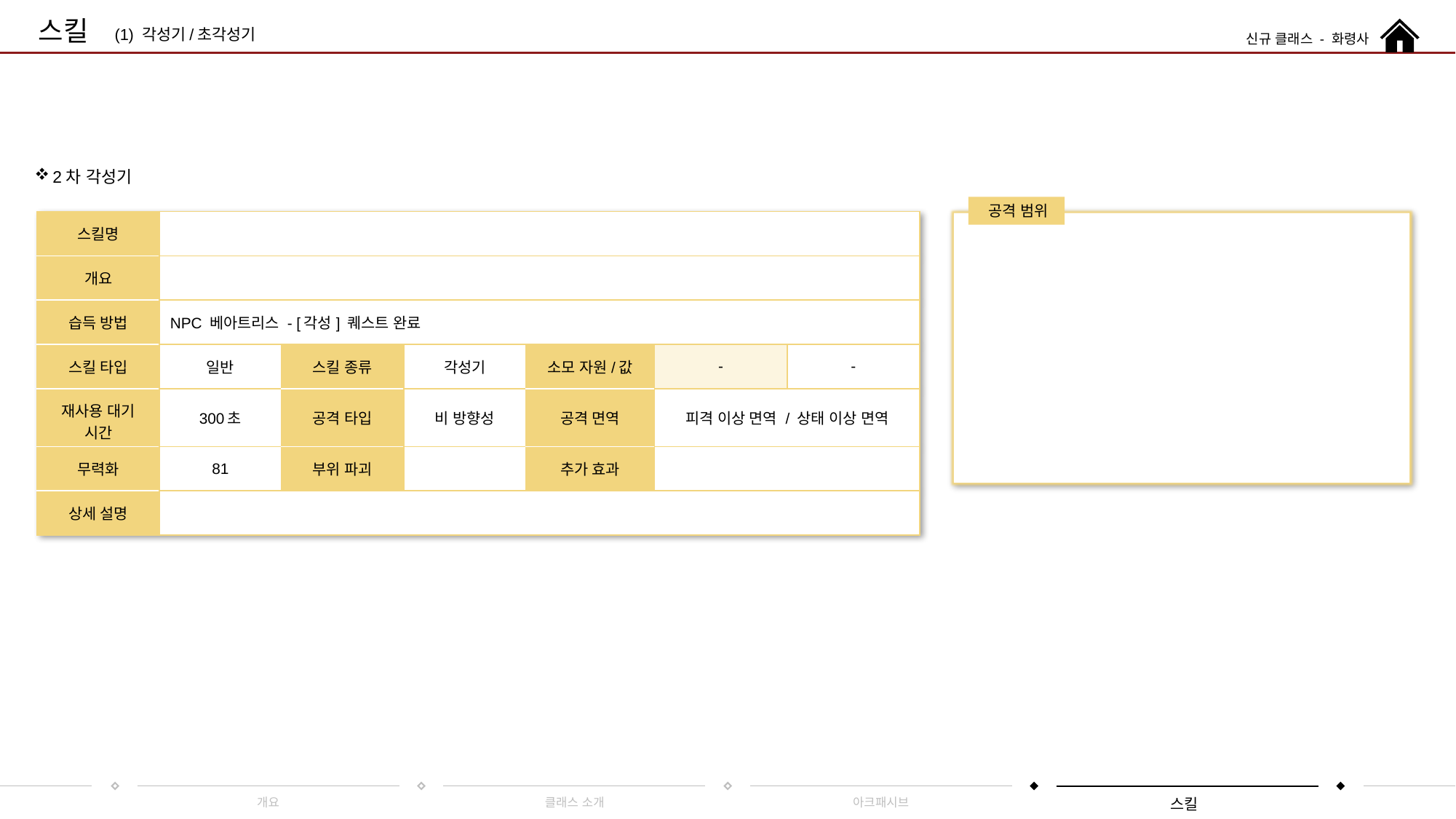

스킬

신규 클래스 - 화령사
(1) 각성기/초각성기

2차 각성기
공격 범위

| 스킬명 |  |  |  |  |  |  |
| --- | --- | --- | --- | --- | --- | --- |
| 개요 |  |  |  |  |  |  |
| 습득 방법 | NPC 베아트리스 - [각성] 퀘스트 완료 |  |  |  |  |  |
| 스킬 타입 | 일반 | 스킬 종류 | 각성기 | 소모 자원/값 | - | - |
| 재사용 대기 시간 | 300초 | 공격 타입 | 비 방향성 | 공격 면역 | 피격 이상 면역 / 상태 이상 면역 |  |
| 무력화 | 81 | 부위 파괴 |  | 추가 효과 |  |  |
| 상세 설명 |  |  |  |  |  |  |

개요
클래스 소개
아크패시브
스킬